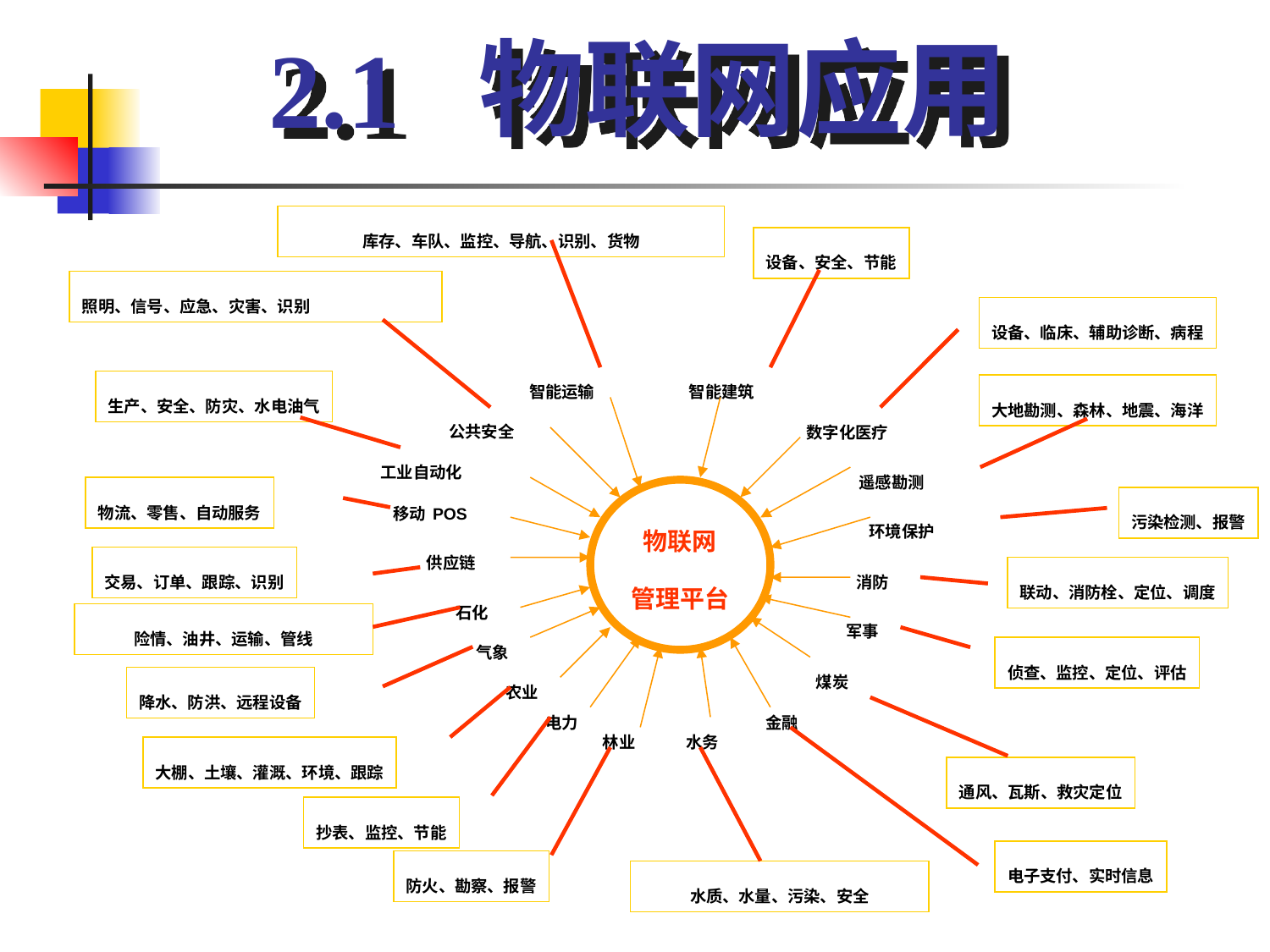

2.1  物联网应用
库存、车队、监控、导航、识别、货物
设备、安全、节能

照明、信号、应急、灾害、识别
设备、临床、辅助诊断、病程

智能运输
智能建筑
生产、安全、防灾、水电油气
大地勘测、森林、地震、海洋
公共安全

数字化医疗

工业自动化

遥感勘测

物流、零售、自动服务

移动POS

物联网
管理平台

污染检测、报警
环境保护

供应链
交易、订单、跟踪、识别
消防

联动、消防栓、定位、调度

石化

军事

险情、油井、运输、管线

气象

侦查、监控、定位、评估

煤炭
农业
降水、防洪、远程设备

电力
金融

林业
水务

大棚、土壤、灌溉、环境、跟踪

通风、瓦斯、救灾定位
抄表、监控、节能
电子支付、实时信息
防火、勘察、报警
水质、水量、污染、安全